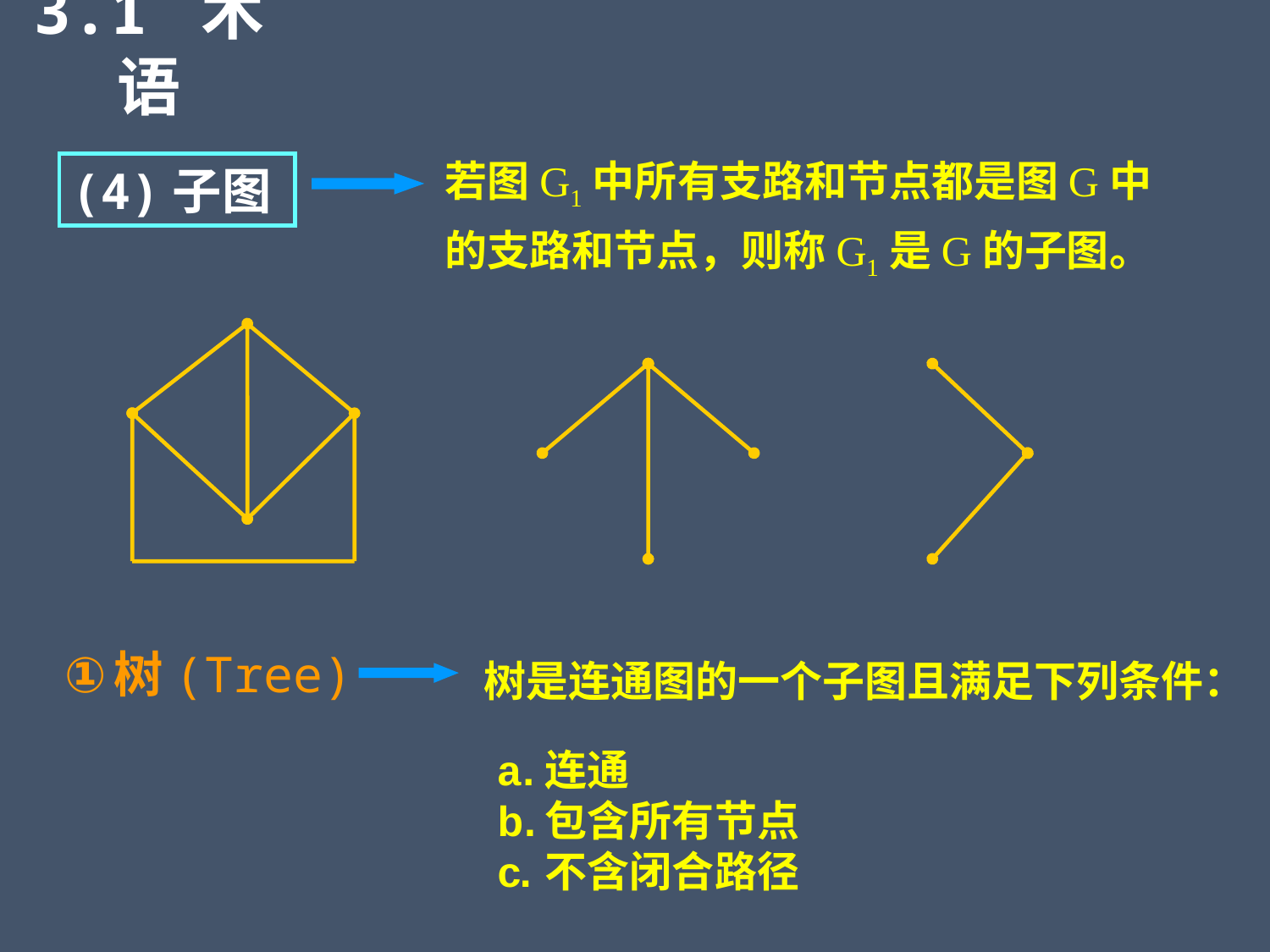

3.1 术语
若图G1中所有支路和节点都是图G中的支路和节点，则称G1是G的子图。
(4)子图

树(Tree)
树是连通图的一个子图且满足下列条件：

连通
包含所有节点
不含闭合路径